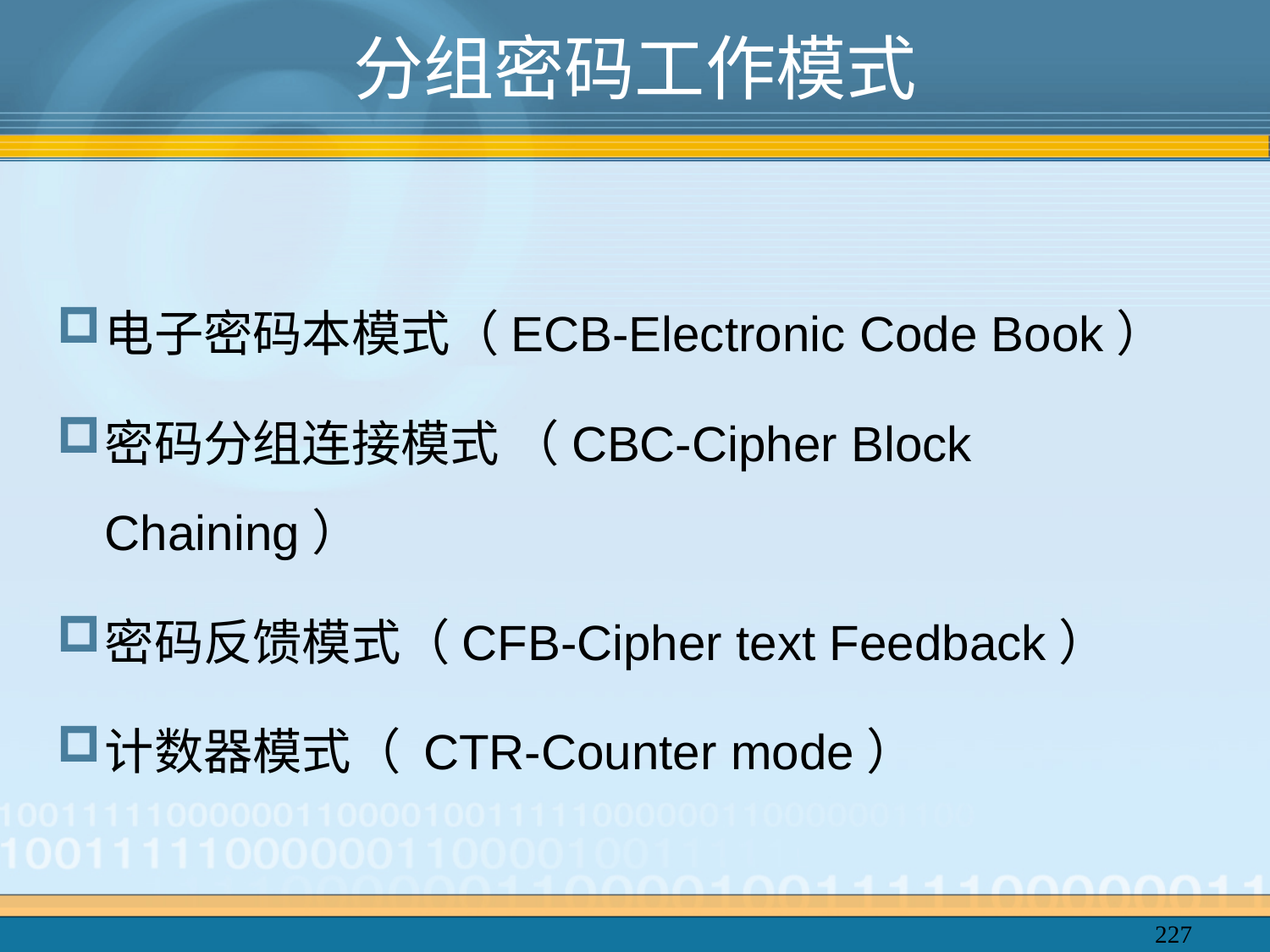

# 分组密码工作模式
电子密码本模式（ECB-Electronic Code Book）
密码分组连接模式 （CBC-Cipher Block Chaining）
密码反馈模式（CFB-Cipher text Feedback）
计数器模式（ CTR-Counter mode）
227